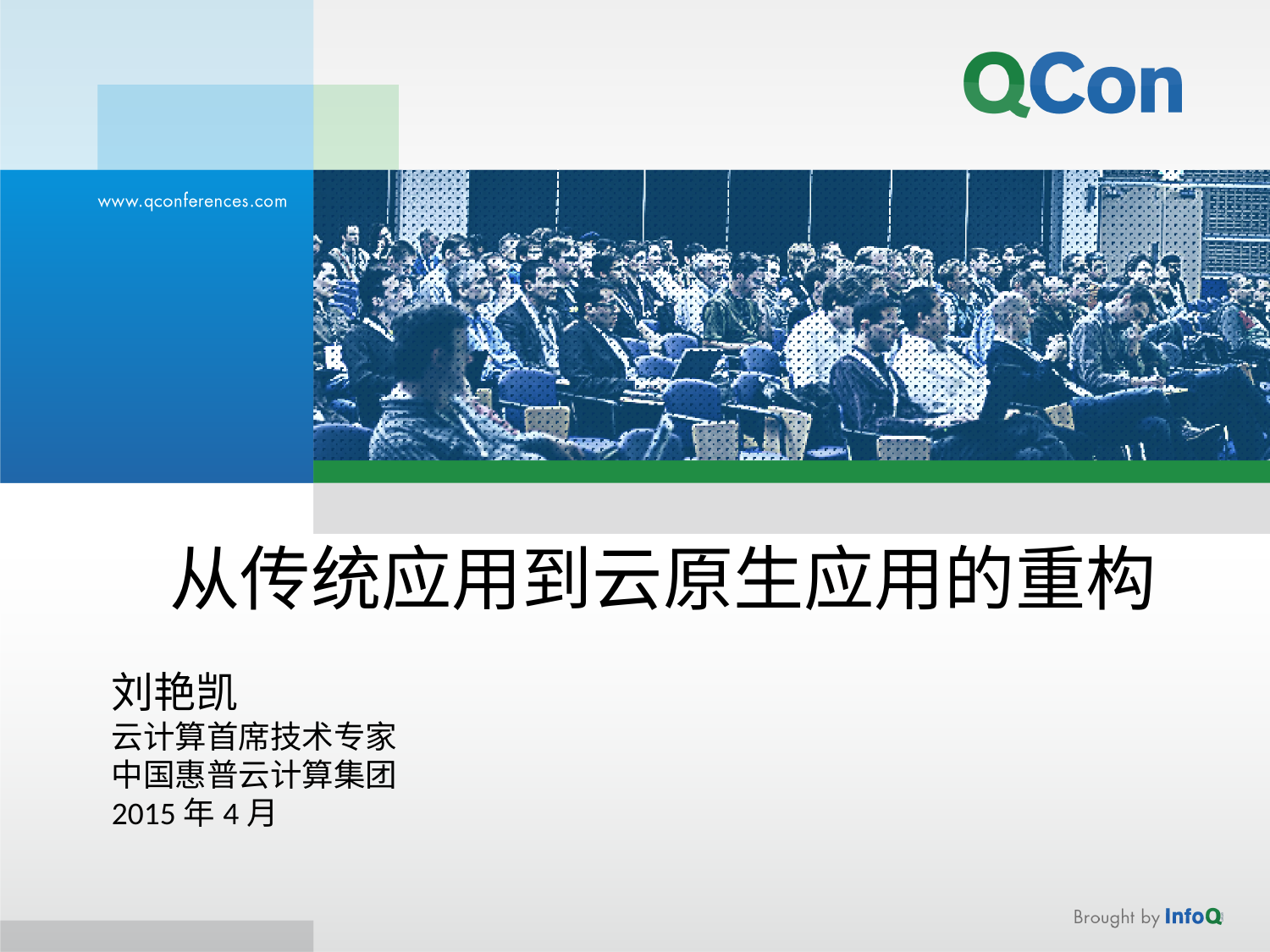

从传统应用到云原生应用的重构

刘艳凯
云计算首席技术专家
中国惠普云计算集团
2015年4月